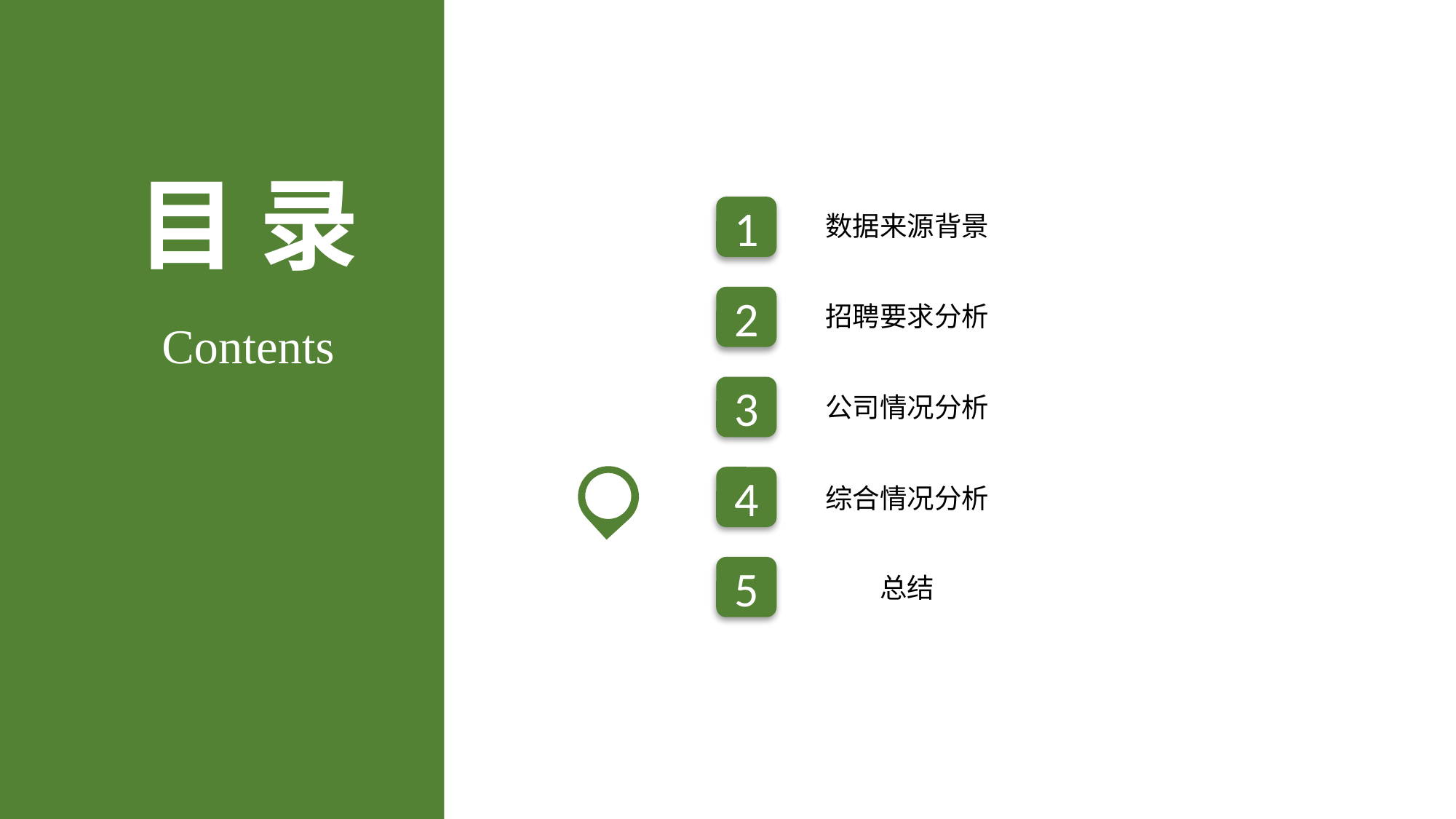

目 录
1
数据来源背景
2
招聘要求分析
Contents
3
公司情况分析

4
综合情况分析
5
总结